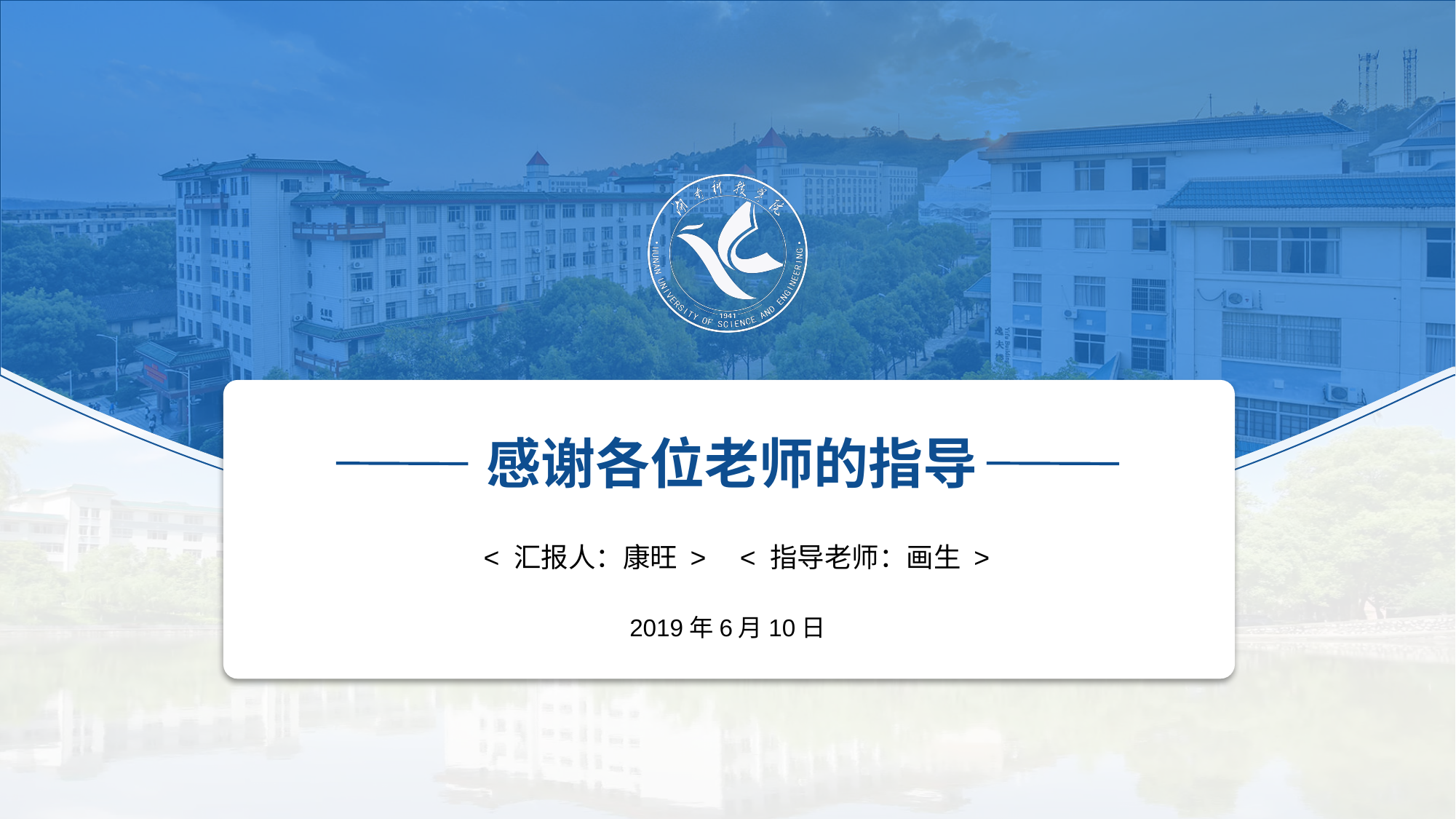

感谢各位老师的指导
 < 汇报人：康旺 >
< 指导老师：画生 >
2019年6月10日